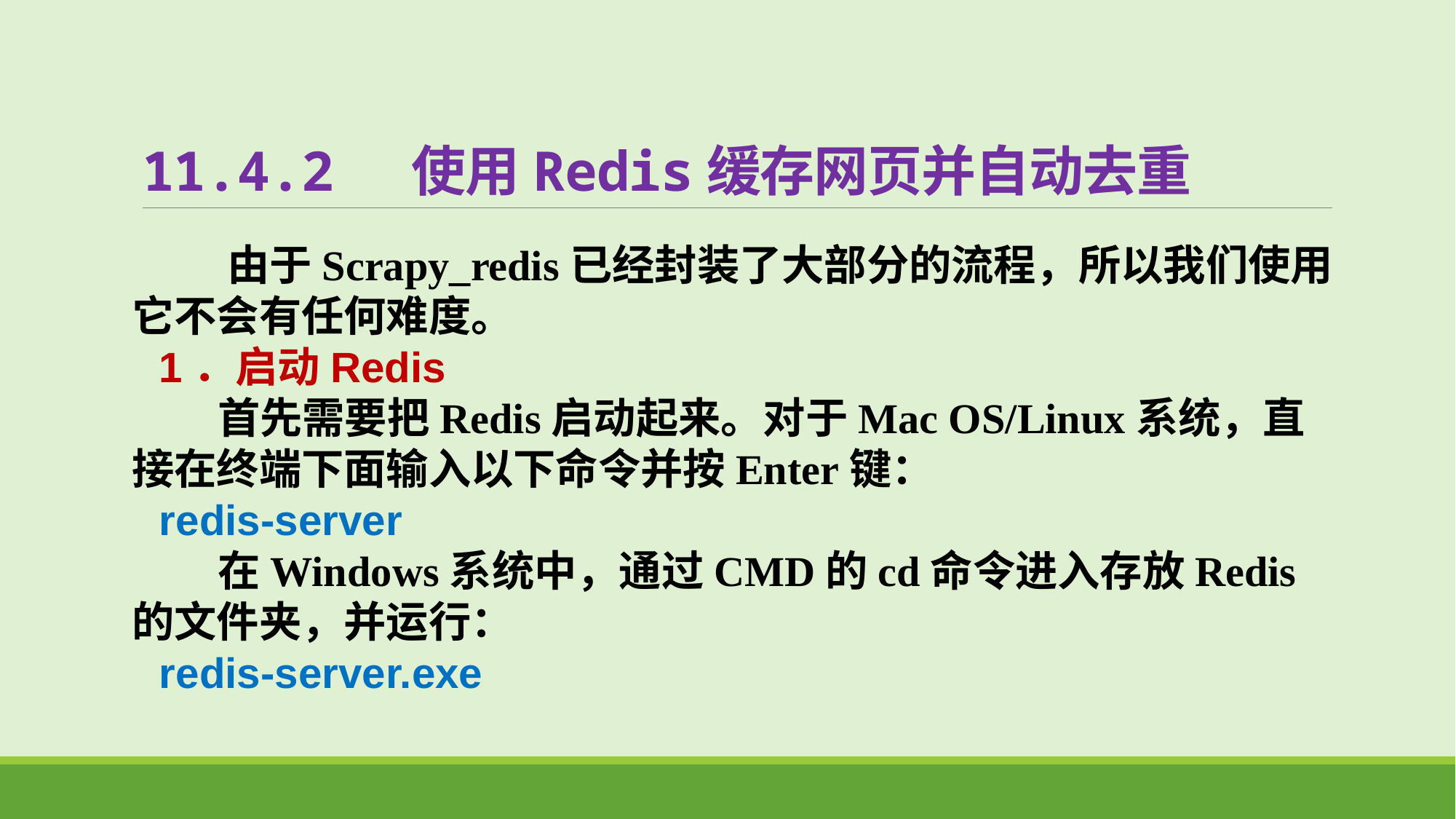

# 11.4.2  使用Redis缓存网页并自动去重
      由于Scrapy_redis已经封装了大部分的流程，所以我们使用它不会有任何难度。
1．启动Redis
     首先需要把Redis启动起来。对于Mac OS/Linux系统，直接在终端下面输入以下命令并按Enter键：
redis-server
     在Windows系统中，通过CMD的cd命令进入存放Redis的文件夹，并运行：
redis-server.exe